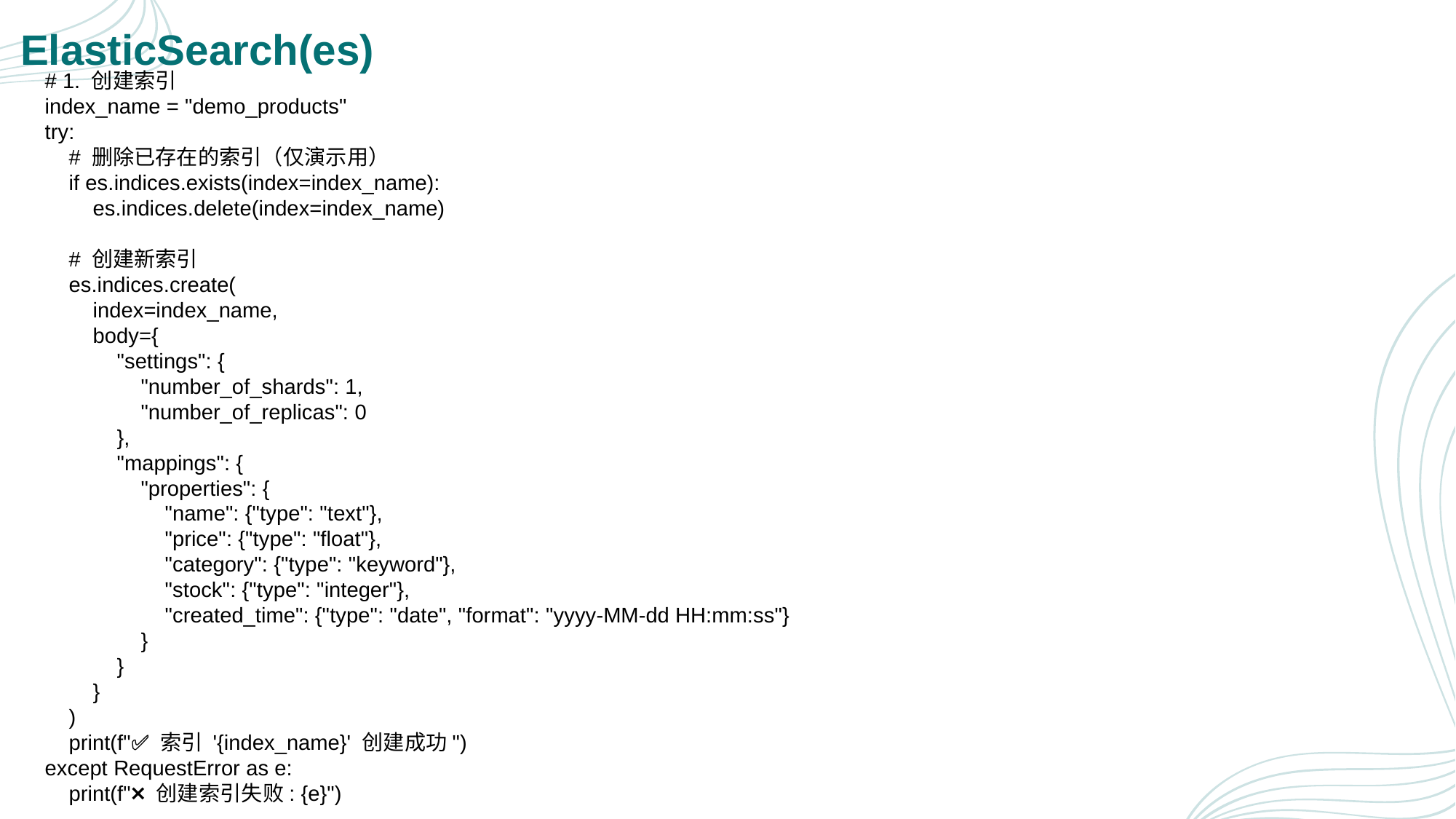

# ElasticSearch(es)
# 1. 创建索引
index_name = "demo_products"
try:
    # 删除已存在的索引（仅演示用）
    if es.indices.exists(index=index_name):
        es.indices.delete(index=index_name)

    # 创建新索引
    es.indices.create(
        index=index_name,
        body={
            "settings": {
                "number_of_shards": 1,
                "number_of_replicas": 0
            },
            "mappings": {
                "properties": {
                    "name": {"type": "text"},
                    "price": {"type": "float"},
                    "category": {"type": "keyword"},
                    "stock": {"type": "integer"},
                    "created_time": {"type": "date", "format": "yyyy-MM-dd HH:mm:ss"}
                }
            }
        }
    )
    print(f"✅ 索引 '{index_name}' 创建成功")
except RequestError as e:
    print(f"❌ 创建索引失败: {e}")